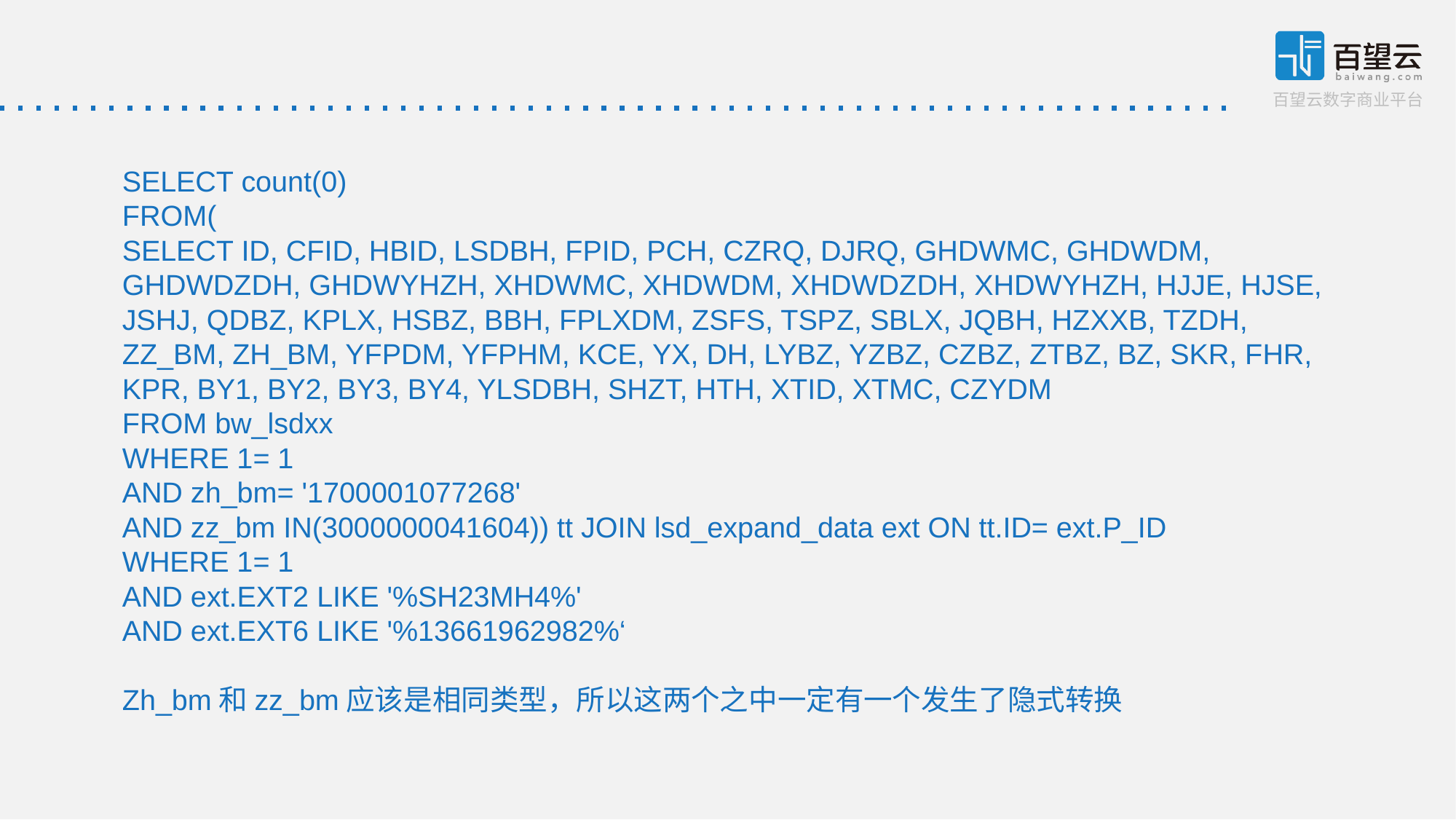

SELECT count(0)
FROM(
SELECT ID, CFID, HBID, LSDBH, FPID, PCH, CZRQ, DJRQ, GHDWMC, GHDWDM, GHDWDZDH, GHDWYHZH, XHDWMC, XHDWDM, XHDWDZDH, XHDWYHZH, HJJE, HJSE, JSHJ, QDBZ, KPLX, HSBZ, BBH, FPLXDM, ZSFS, TSPZ, SBLX, JQBH, HZXXB, TZDH, ZZ_BM, ZH_BM, YFPDM, YFPHM, KCE, YX, DH, LYBZ, YZBZ, CZBZ, ZTBZ, BZ, SKR, FHR, KPR, BY1, BY2, BY3, BY4, YLSDBH, SHZT, HTH, XTID, XTMC, CZYDM
FROM bw_lsdxx
WHERE 1= 1
AND zh_bm= '1700001077268'
AND zz_bm IN(3000000041604)) tt JOIN lsd_expand_data ext ON tt.ID= ext.P_ID
WHERE 1= 1
AND ext.EXT2 LIKE '%SH23MH4%'
AND ext.EXT6 LIKE '%13661962982%‘

Zh_bm和zz_bm应该是相同类型，所以这两个之中一定有一个发生了隐式转换